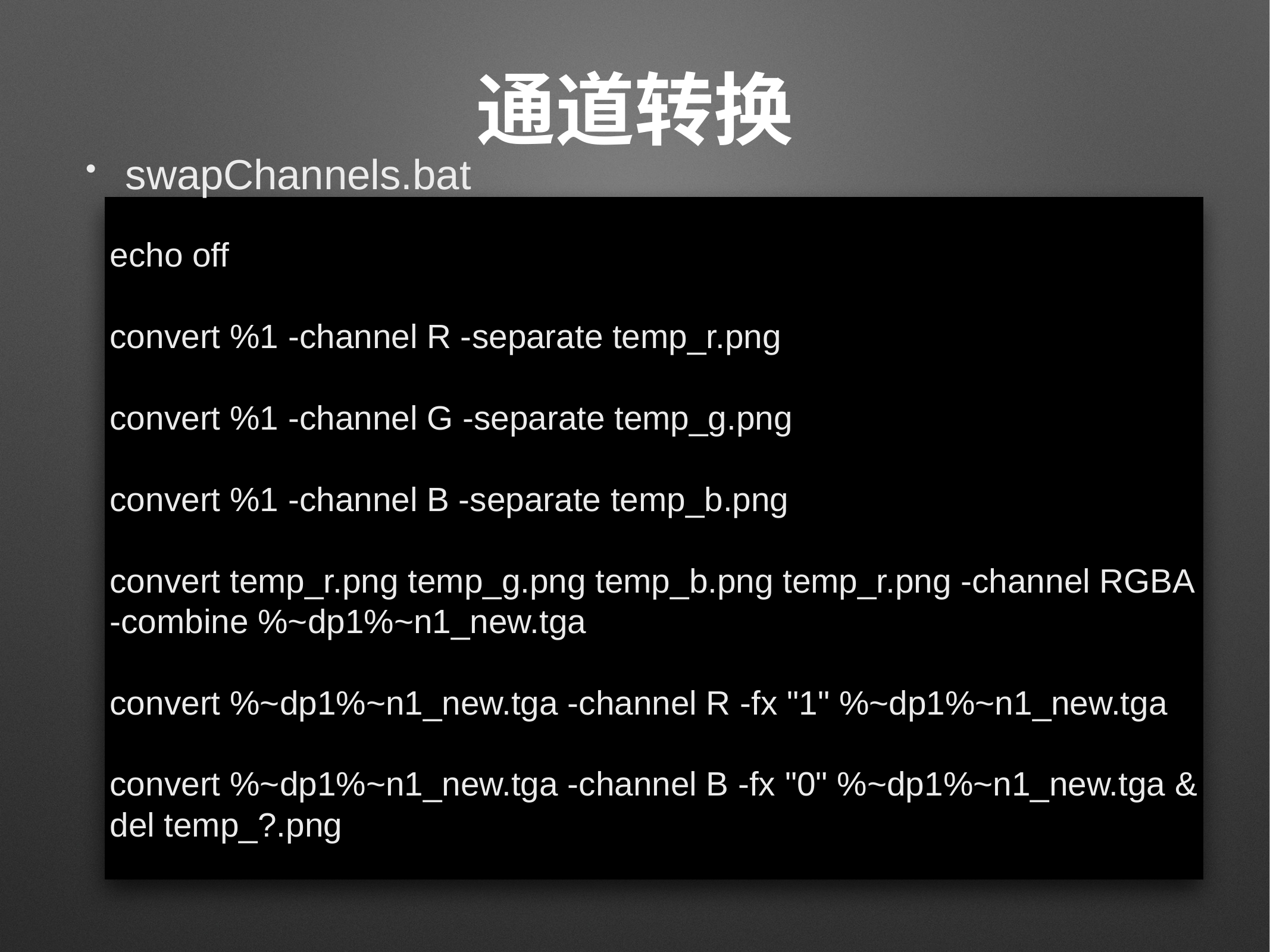

# 通道转换
swapChannels.bat
echo off
convert %1 -channel R -separate temp_r.png
convert %1 -channel G -separate temp_g.png
convert %1 -channel B -separate temp_b.png
convert temp_r.png temp_g.png temp_b.png temp_r.png -channel RGBA -combine %~dp1%~n1_new.tga
convert %~dp1%~n1_new.tga -channel R -fx "1" %~dp1%~n1_new.tga
convert %~dp1%~n1_new.tga -channel B -fx "0" %~dp1%~n1_new.tga & del temp_?.png